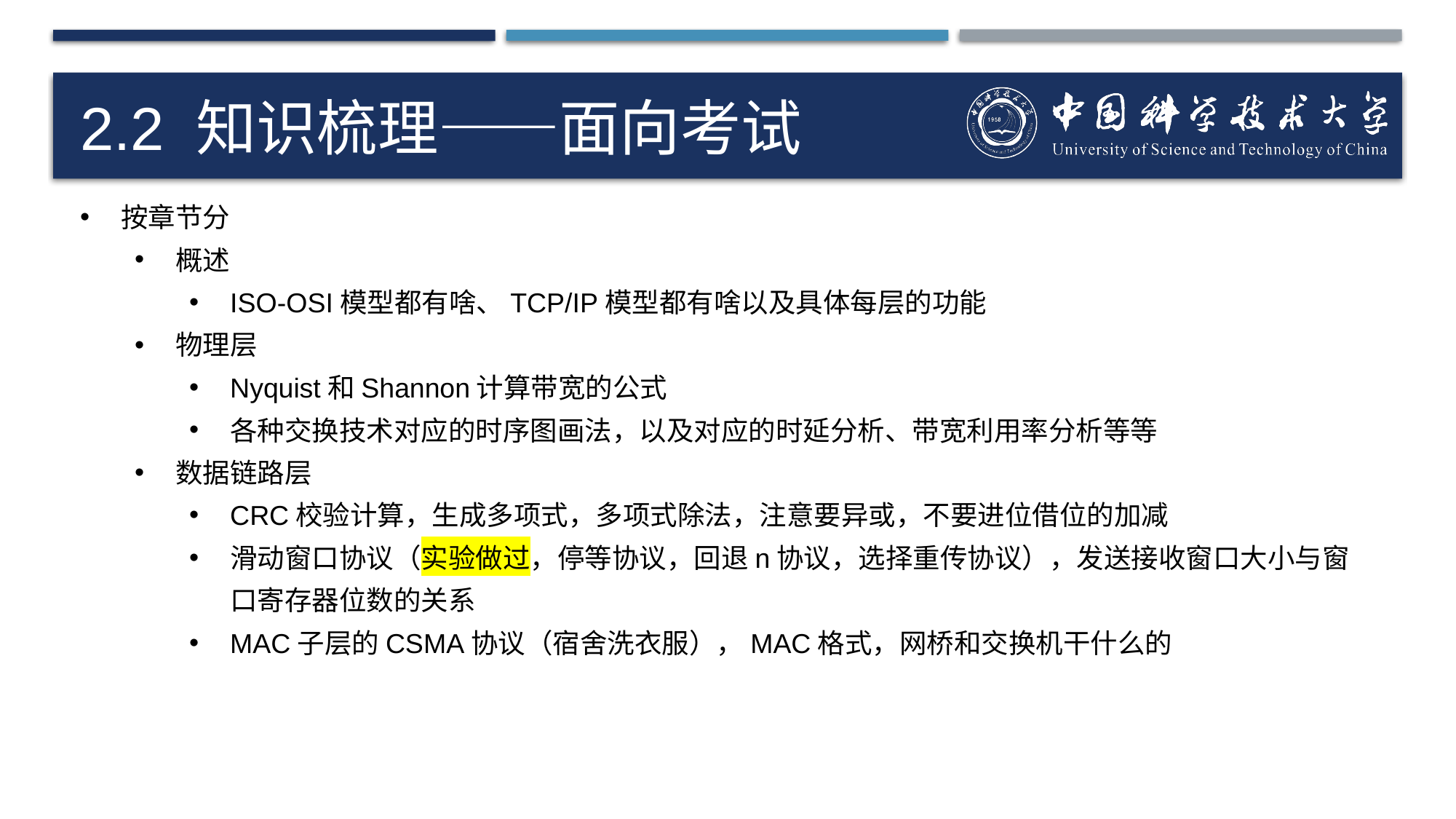

# 2.2 知识梳理——面向考试
按章节分
概述
ISO-OSI模型都有啥、TCP/IP模型都有啥以及具体每层的功能
物理层
Nyquist和Shannon计算带宽的公式
各种交换技术对应的时序图画法，以及对应的时延分析、带宽利用率分析等等
数据链路层
CRC校验计算，生成多项式，多项式除法，注意要异或，不要进位借位的加减
滑动窗口协议（实验做过，停等协议，回退n协议，选择重传协议），发送接收窗口大小与窗口寄存器位数的关系
MAC子层的CSMA协议（宿舍洗衣服），MAC格式，网桥和交换机干什么的